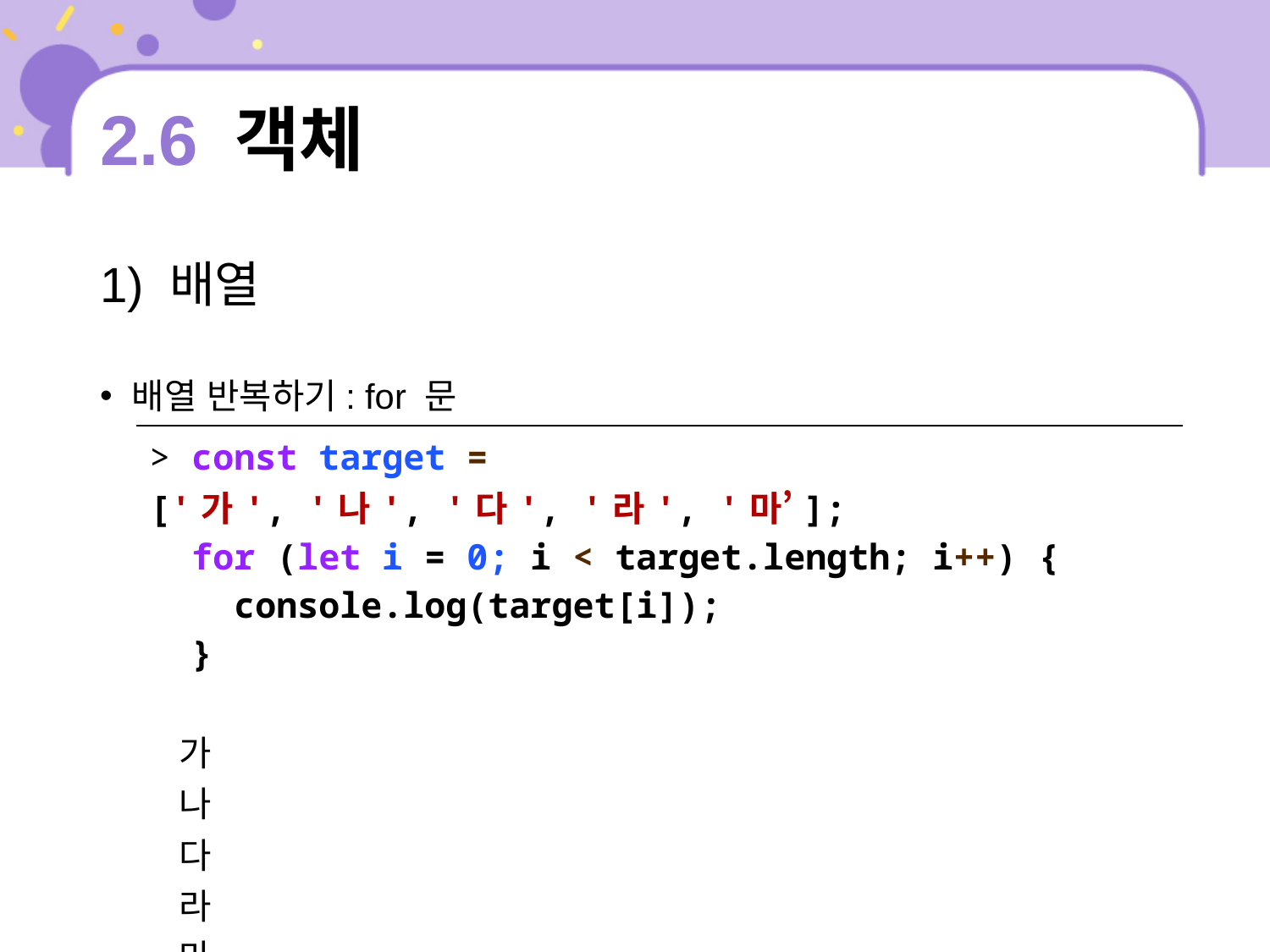

# 2.6 객체
1) 배열
배열 반복하기: for 문
| > const target = ['가', '나', '다', '라', '마’]; for (let i = 0; i < target.length; i++) { console.log(target[i]); } 가 나 다 라 마 |
| --- |